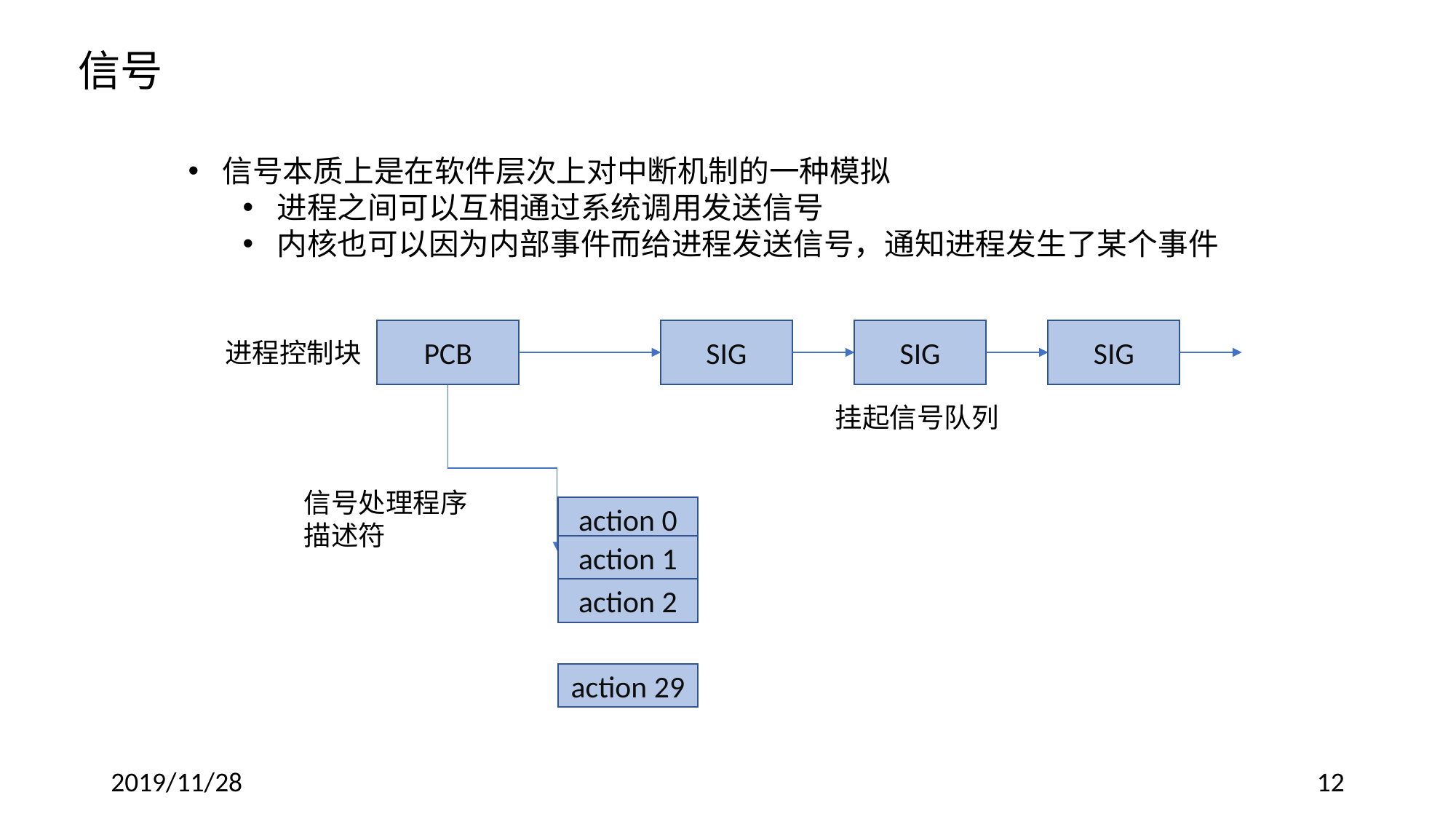

信号
信号本质上是在软件层次上对中断机制的一种模拟
进程之间可以互相通过系统调用发送信号
内核也可以因为内部事件而给进程发送信号，通知进程发生了某个事件
PCB
SIG
SIG
SIG
进程控制块
挂起信号队列
信号处理程序描述符
action 0
action 1
action 2
action 29
2019/11/28
12